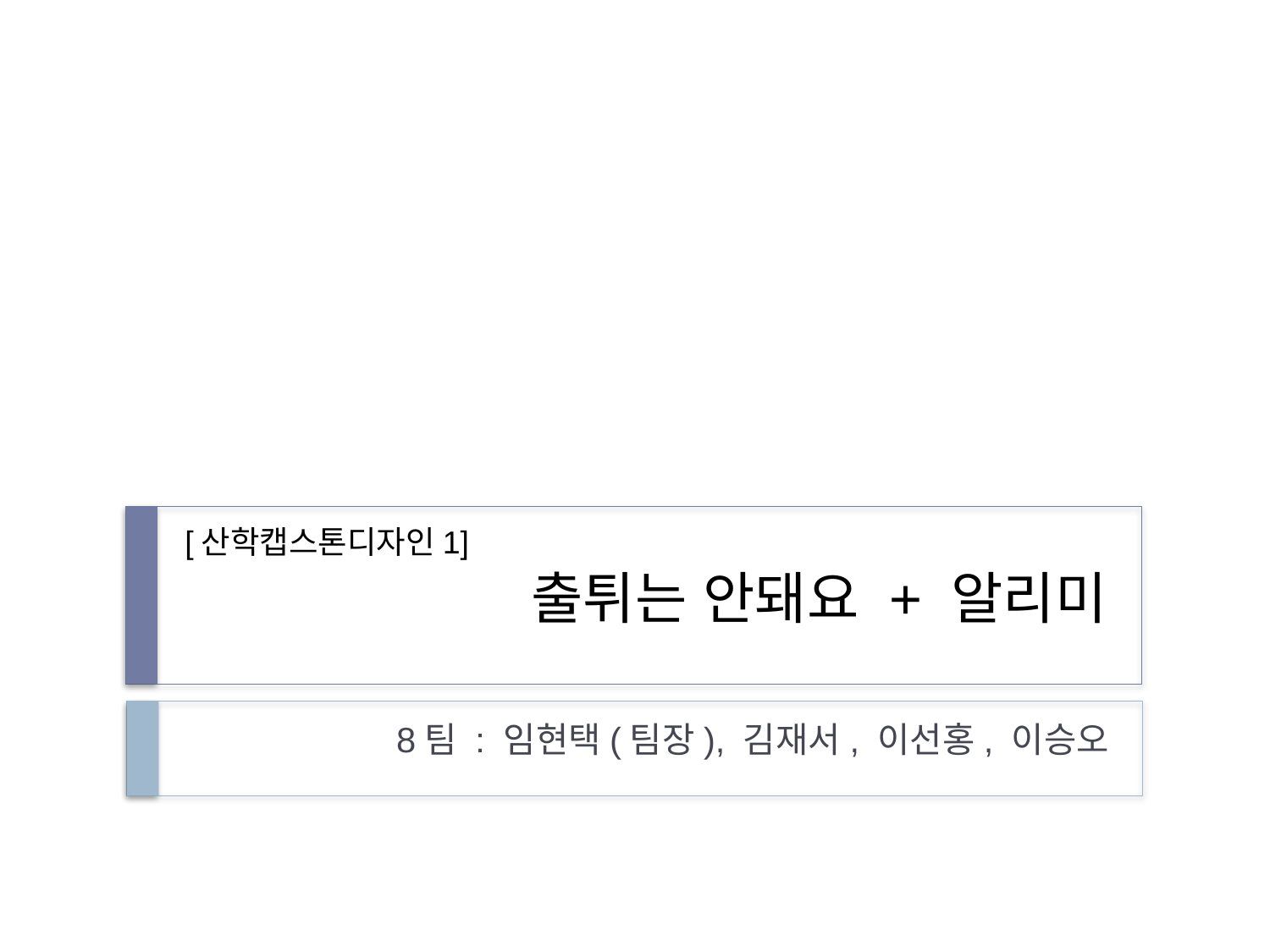

[산학캡스톤디자인1]
# 출튀는 안돼요 + 알리미
8팀 : 임현택(팀장), 김재서, 이선홍, 이승오